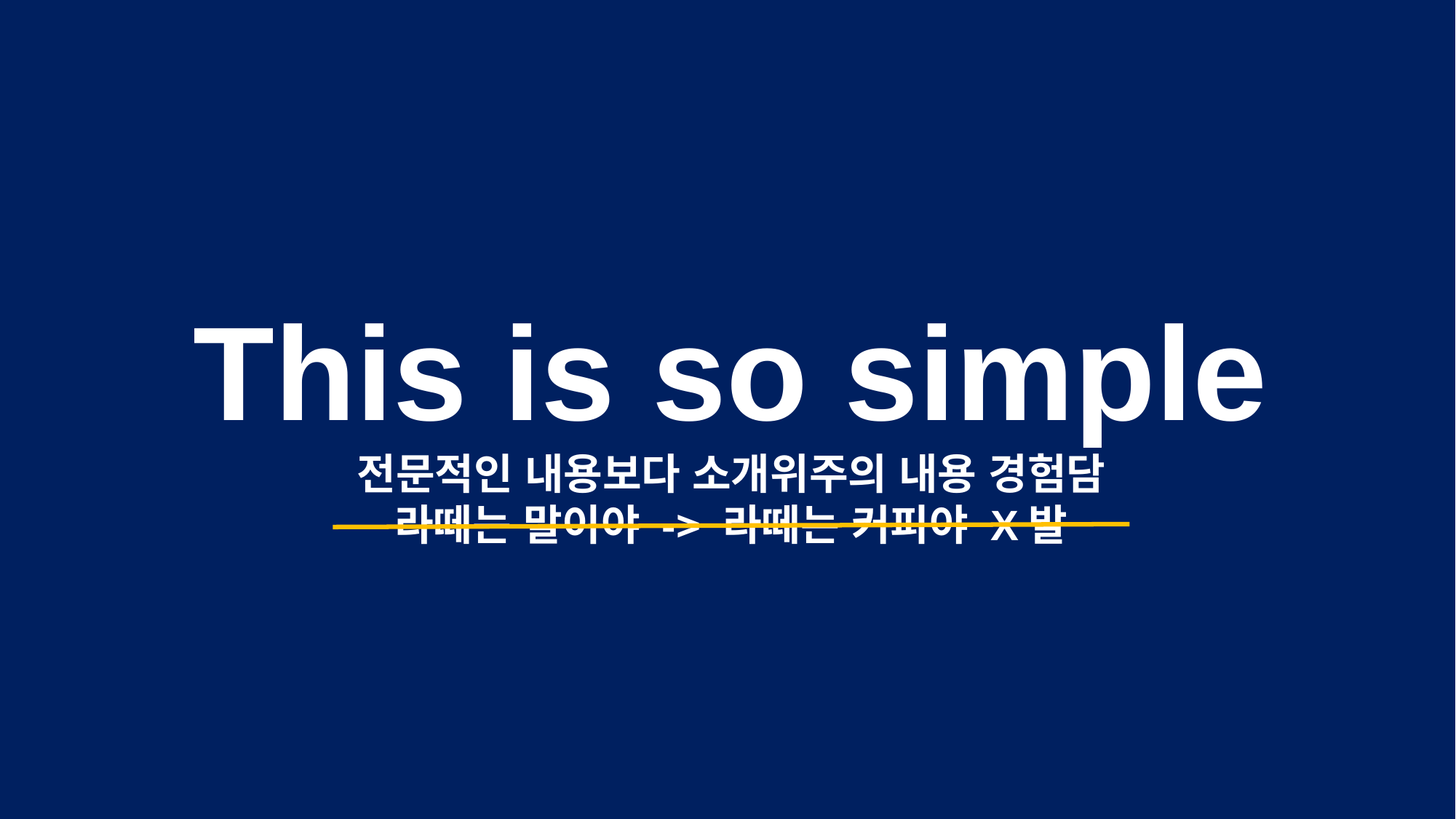

This is so simple
전문적인 내용보다 소개위주의 내용 경험담
라떼는 말이야 -> 라떼는 커피야 X발